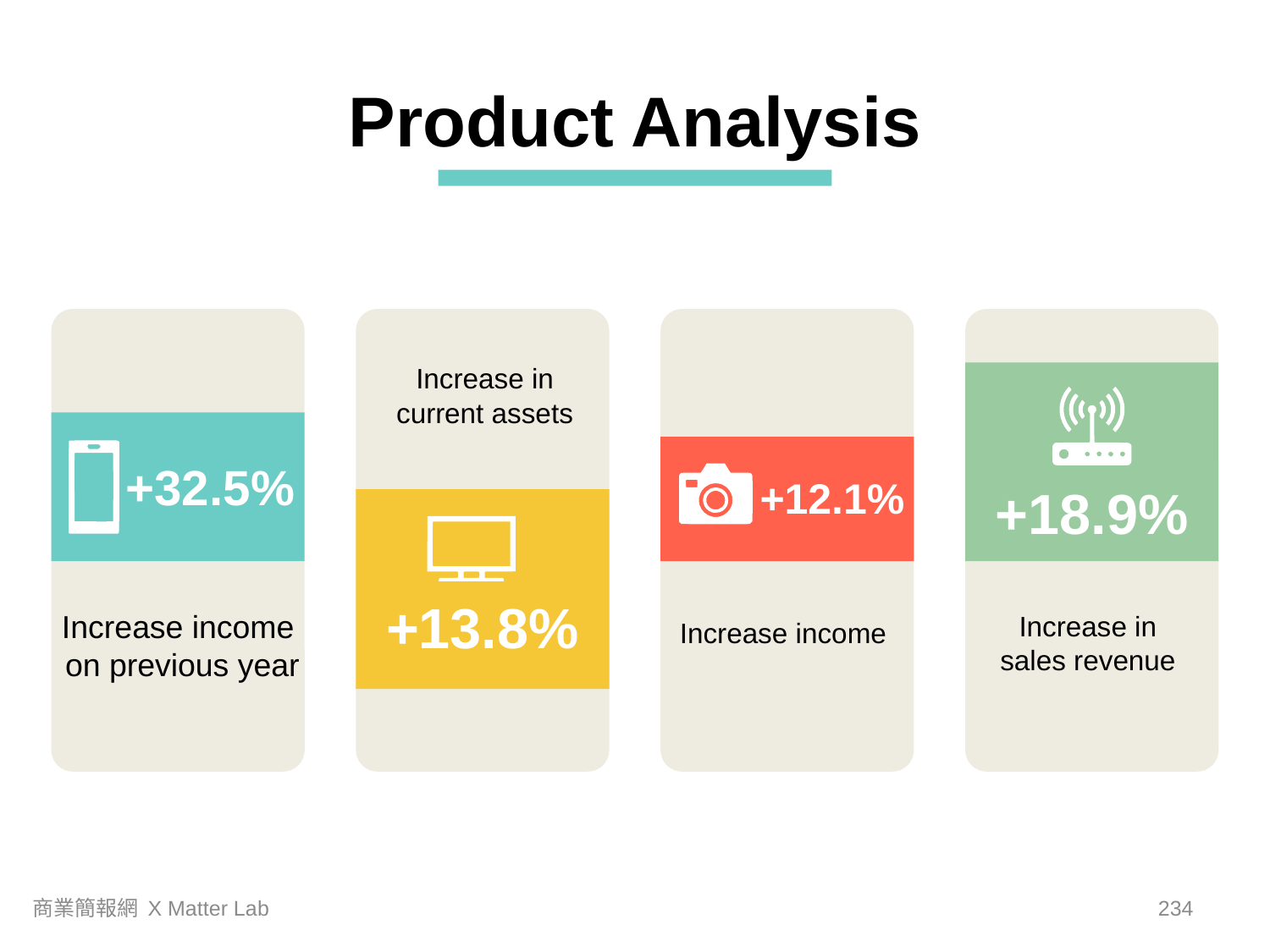

Product Analysis

Increase in current assets

+32.5%

+12.1%
+18.9%

+13.8%
Increase in
sales revenue
Increase income
 on previous year
Increase income
商業簡報網 X Matter Lab
234